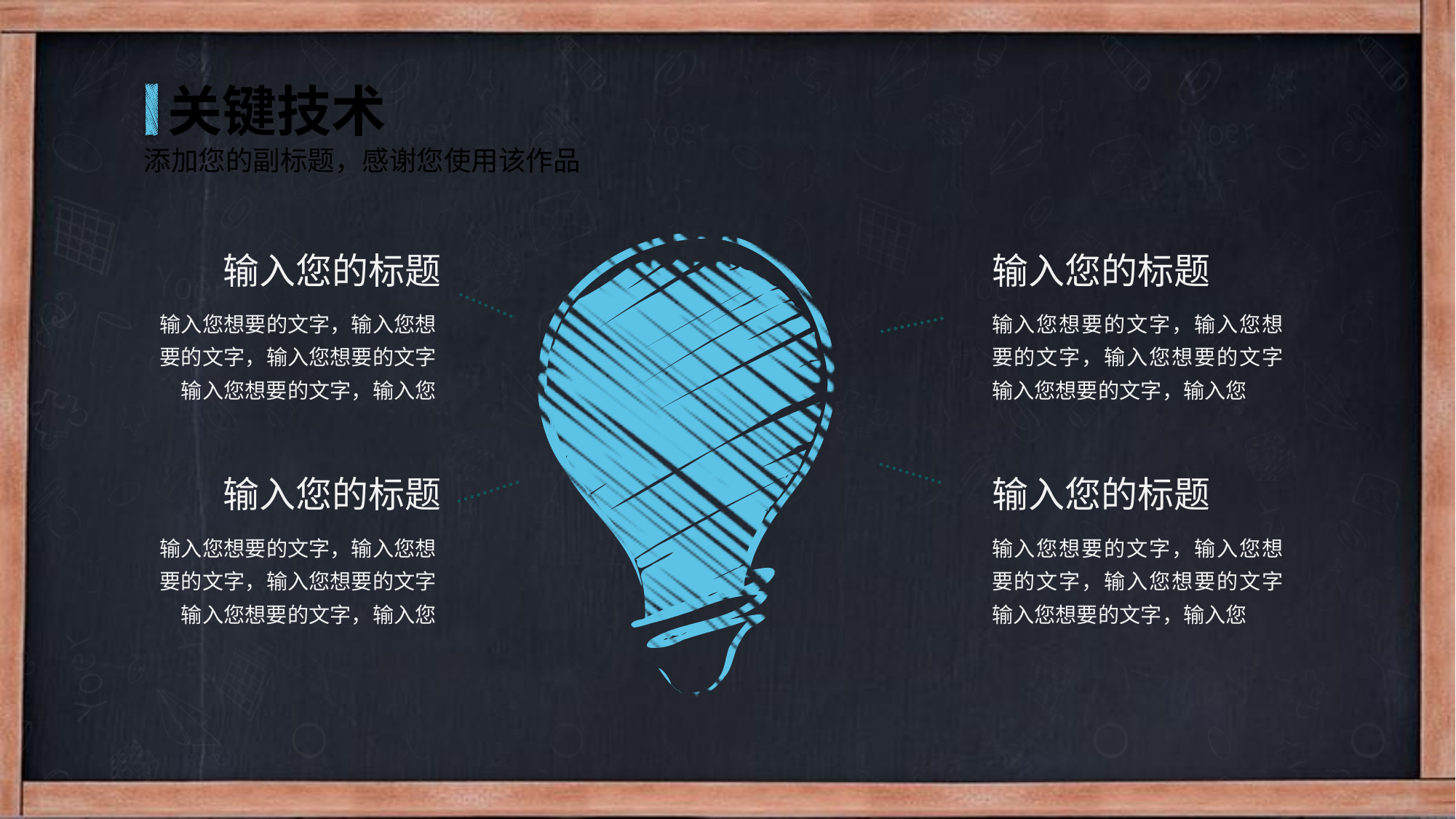

关键技术

添加您的副标题，感谢您使用该作品

输入您的标题
输入您的标题
输入您想要的文字，输入您想要的文字，输入您想要的文字输入您想要的文字，输入您
输入您想要的文字，输入您想要的文字，输入您想要的文字输入您想要的文字，输入您
输入您的标题
输入您的标题
输入您想要的文字，输入您想要的文字，输入您想要的文字输入您想要的文字，输入您
输入您想要的文字，输入您想要的文字，输入您想要的文字输入您想要的文字，输入您